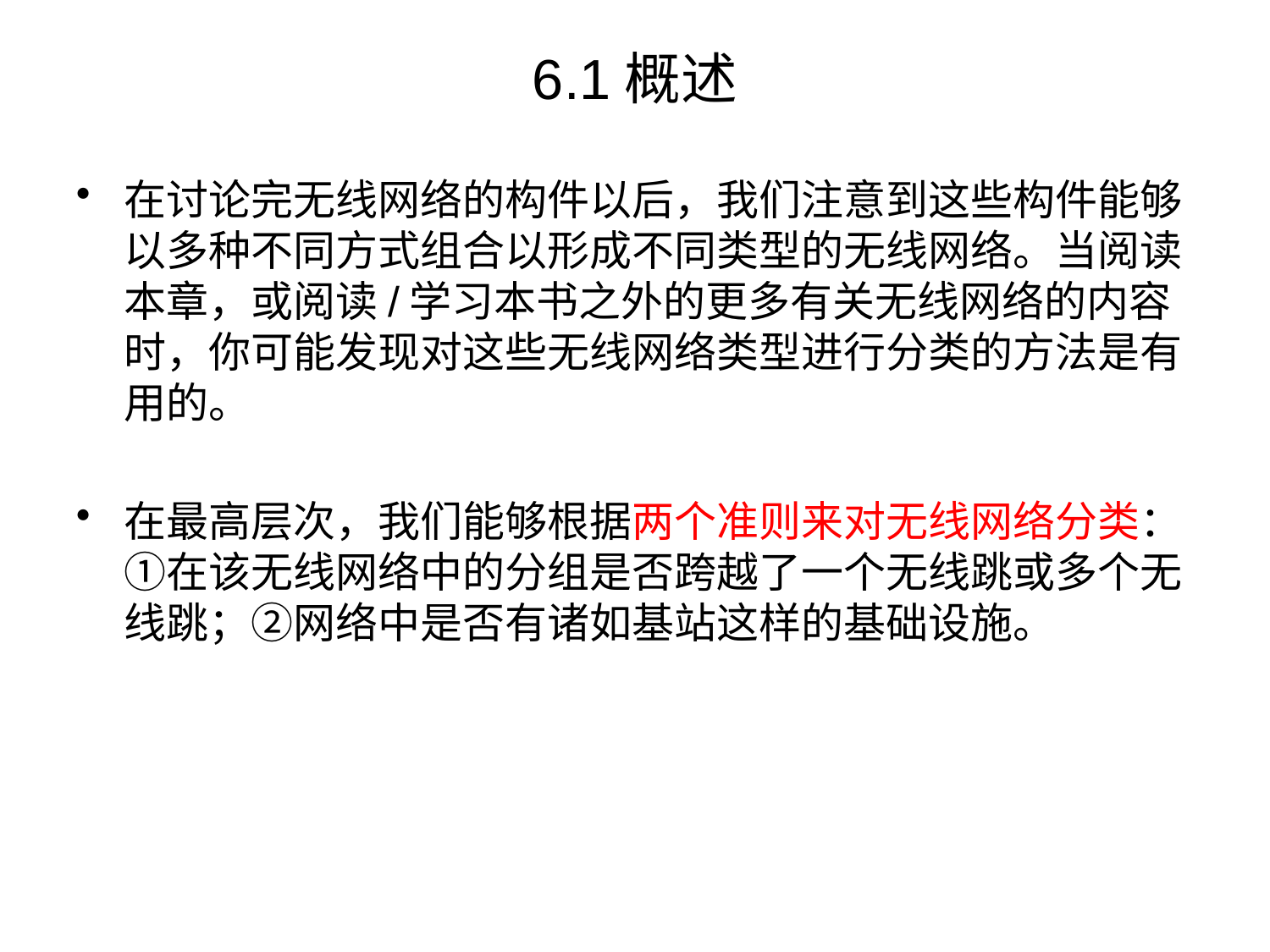

# 6.1概述
在讨论完无线网络的构件以后，我们注意到这些构件能够以多种不同方式组合以形成不同类型的无线网络。当阅读本章，或阅读/学习本书之外的更多有关无线网络的内容时，你可能发现对这些无线网络类型进行分类的方法是有用的。

在最高层次，我们能够根据两个准则来对无线网络分类：①在该无线网络中的分组是否跨越了一个无线跳或多个无线跳；②网络中是否有诸如基站这样的基础设施。